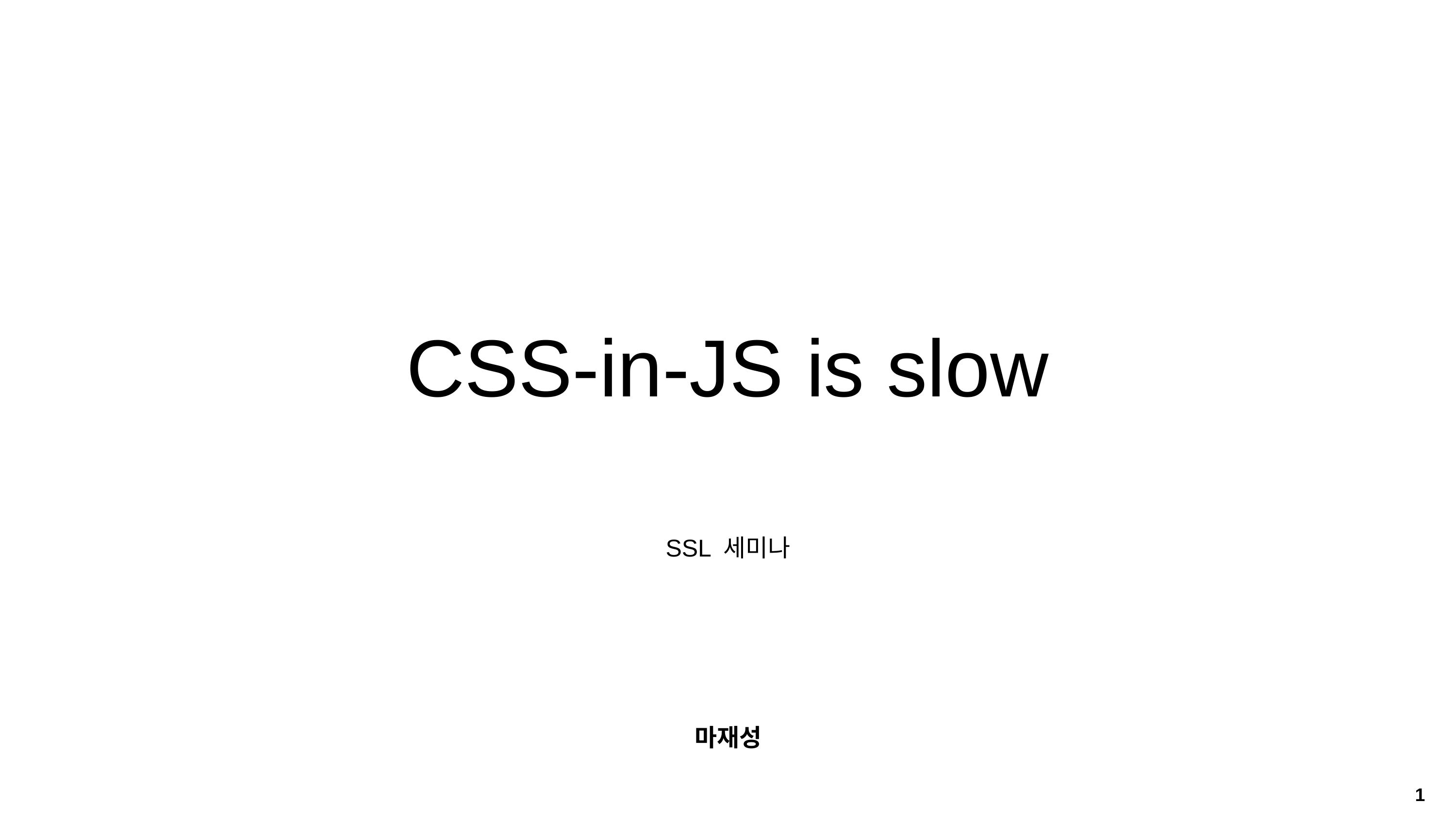

CSS-in-JS is slow
SSL 세미나
마재성

1